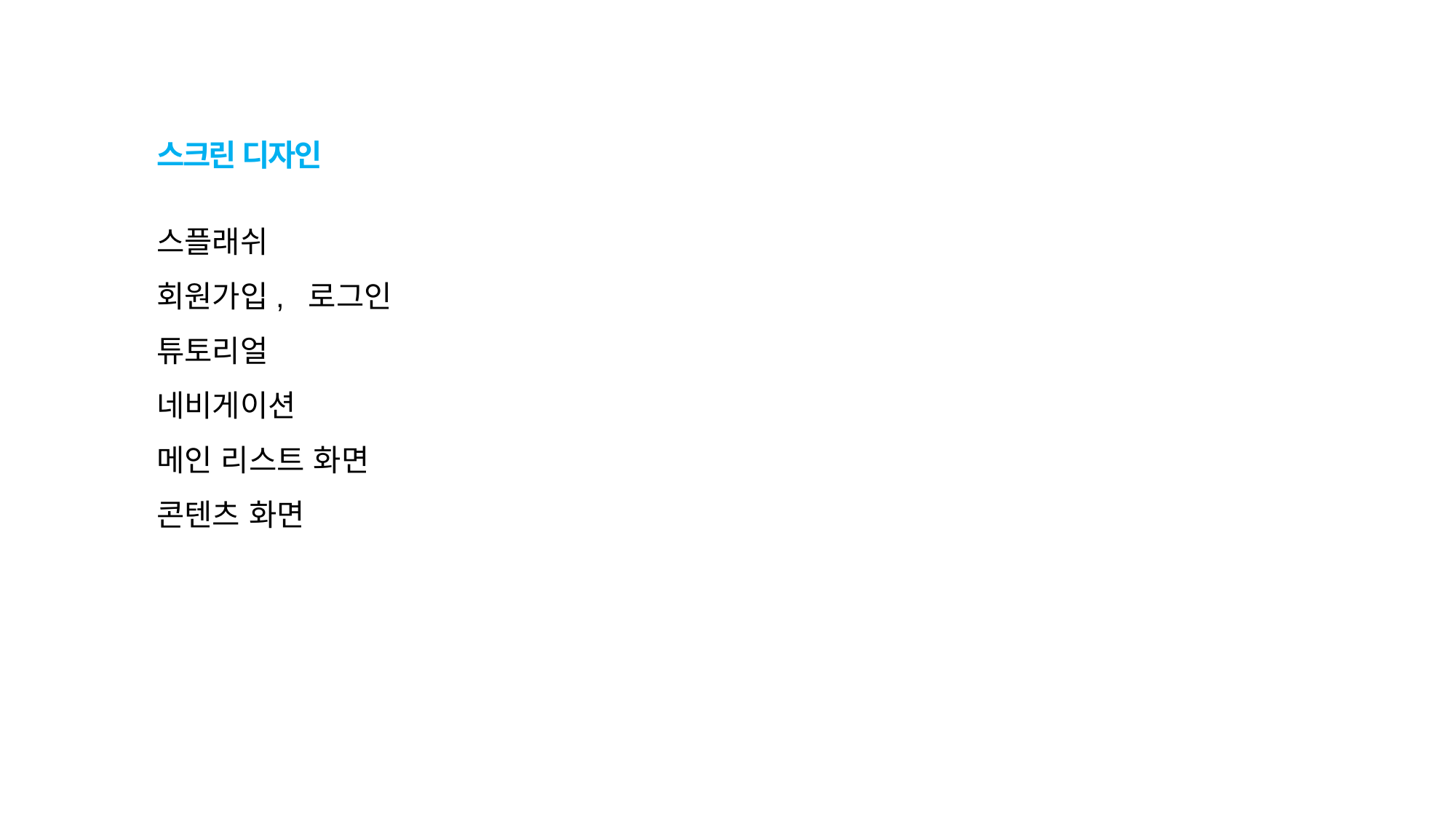

스크린 디자인
# 스플래쉬 회원가입,  로그인 튜토리얼 네비게이션 메인 리스트 화면 콘텐츠 화면